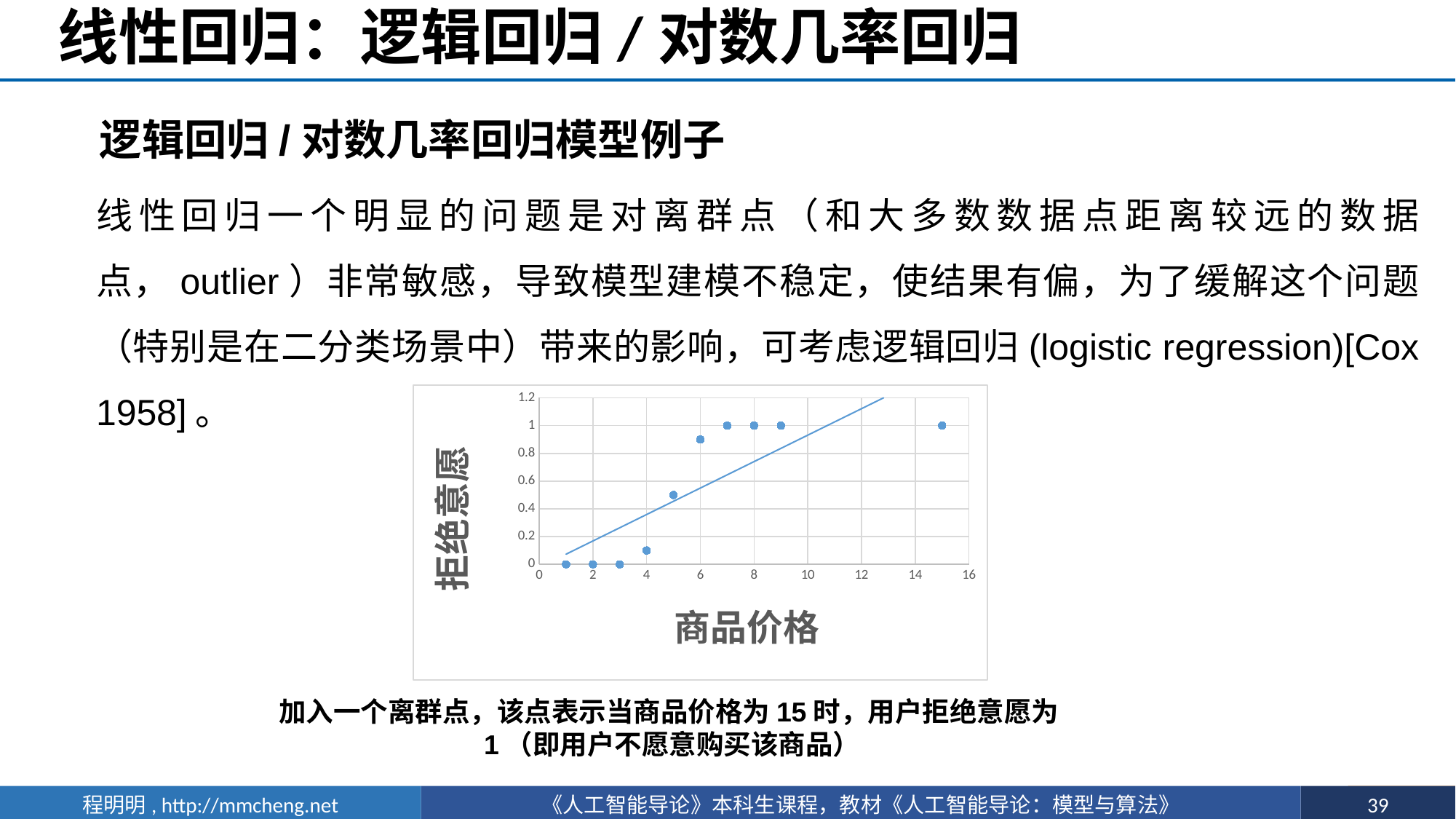

# 线性回归：逻辑回归/对数几率回归

逻辑回归/对数几率回归模型例子
线性回归一个明显的问题是对离群点（和大多数数据点距离较远的数据点，outlier）非常敏感，导致模型建模不稳定，使结果有偏，为了缓解这个问题（特别是在二分类场景中）带来的影响，可考虑逻辑回归(logistic regression)[Cox 1958]。

### Chart

| Category | 拒绝意愿 |
|---|---|
加入一个离群点，该点表示当商品价格为15时，用户拒绝意愿为1（即用户不愿意购买该商品）